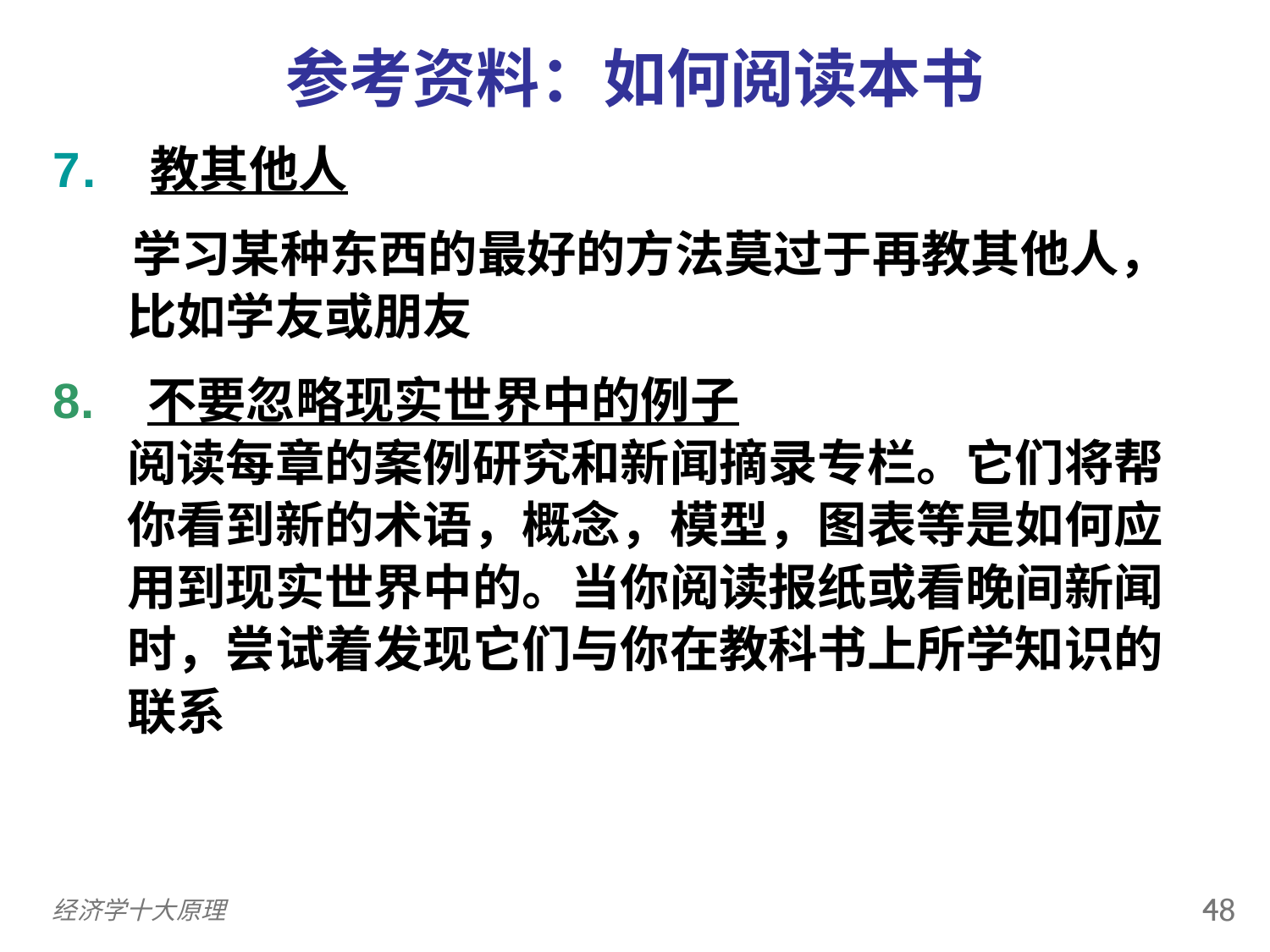

参考资料：如何阅读本书
 教其他人
      学习某种东西的最好的方法莫过于再教其他人，    比如学友或朋友
8.   不要忽略现实世界中的例子
阅读每章的案例研究和新闻摘录专栏。它们将帮你看到新的术语，概念，模型，图表等是如何应用到现实世界中的。当你阅读报纸或看晚间新闻时，尝试着发现它们与你在教科书上所学知识的联系
48
经济学十大原理